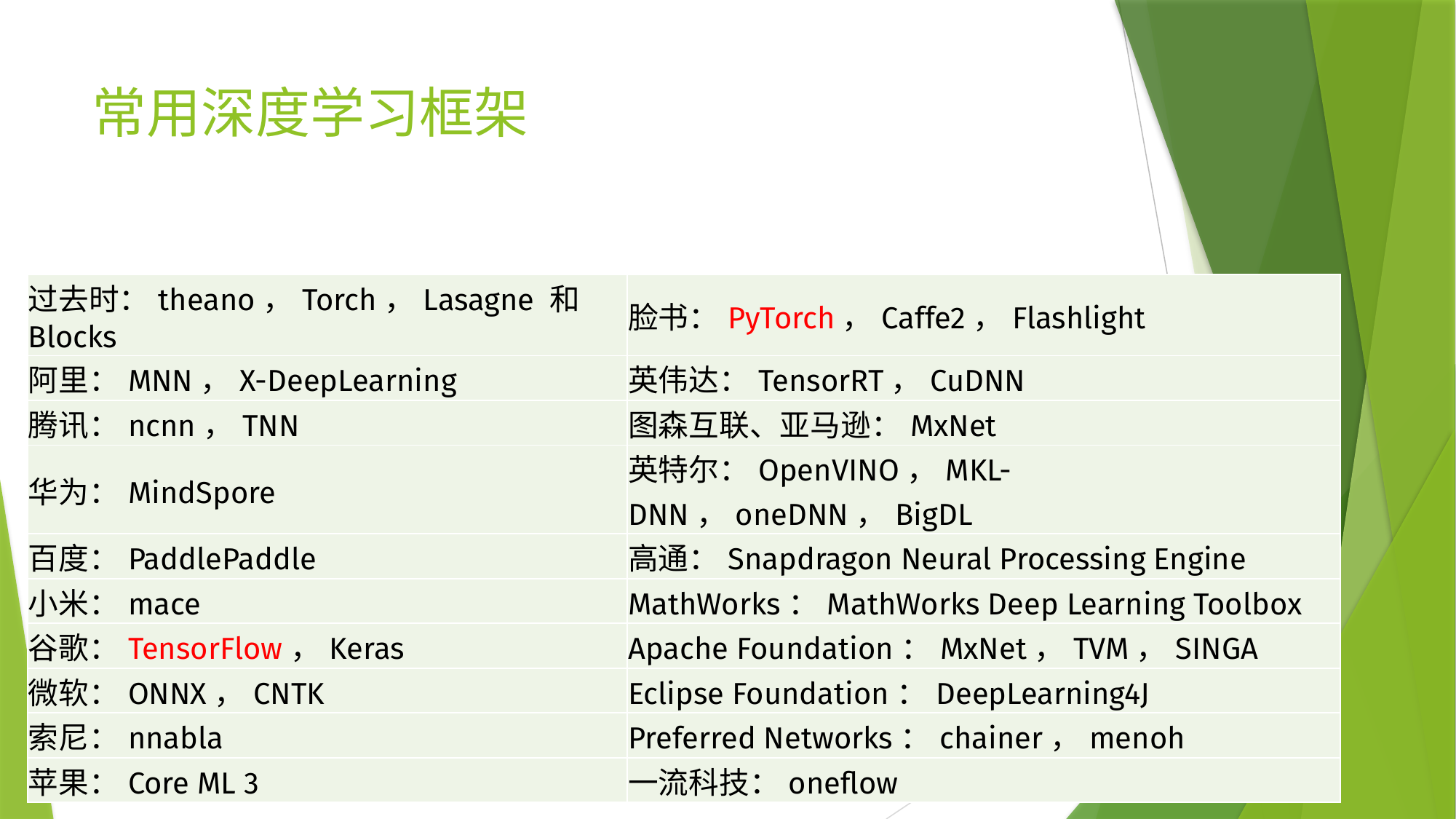

# 常用深度学习框架
| 过去时：theano，Torch，Lasagne 和 Blocks | 脸书：PyTorch，Caffe2，Flashlight |
| --- | --- |
| 阿里：MNN，X-DeepLearning | 英伟达：TensorRT，CuDNN |
| 腾讯：ncnn，TNN | 图森互联、亚马逊：MxNet |
| 华为：MindSpore | 英特尔：OpenVINO，MKL-DNN，oneDNN，BigDL |
| 百度：PaddlePaddle | 高通：Snapdragon Neural Processing Engine |
| 小米：mace | MathWorks：MathWorks Deep Learning Toolbox |
| 谷歌：TensorFlow，Keras | Apache Foundation：MxNet，TVM，SINGA |
| 微软：ONNX，CNTK | Eclipse Foundation：DeepLearning4J |
| 索尼：nnabla | Preferred Networks：chainer，menoh |
| 苹果：Core ML 3 | 一流科技：oneflow |